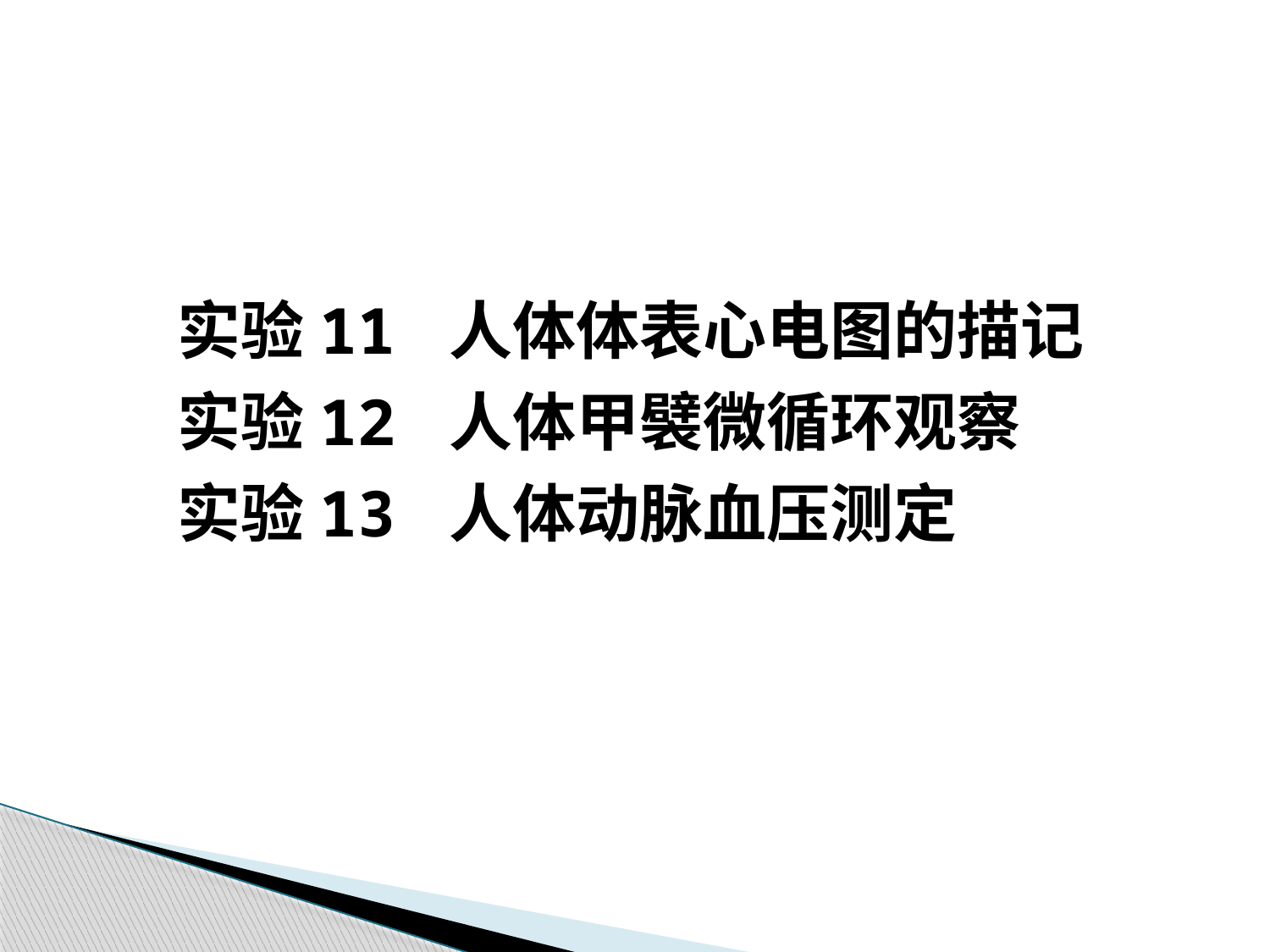

# 实验11 人体体表心电图的描记 实验12 人体甲襞微循环观察 实验13 人体动脉血压测定